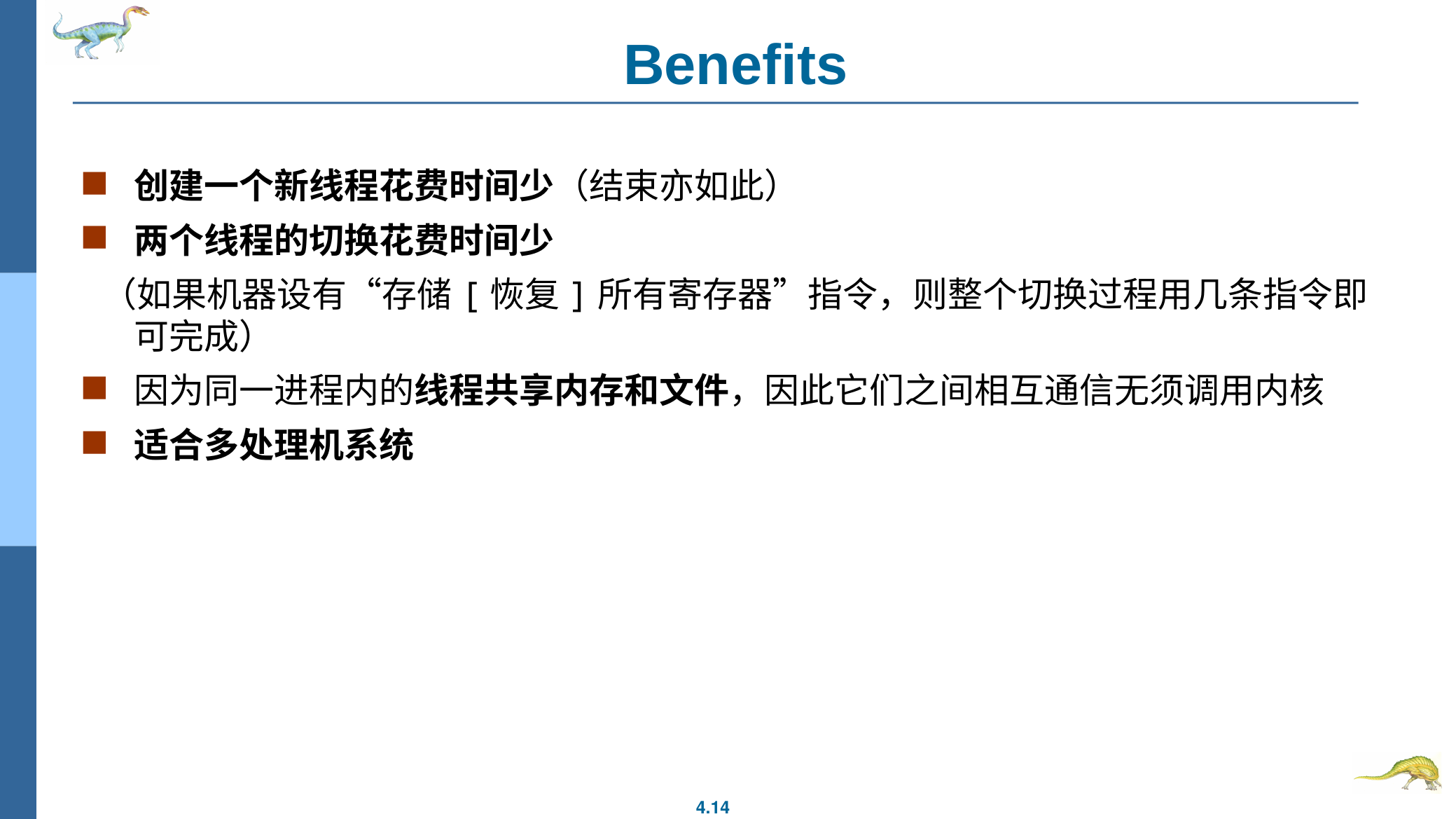

# Benefits
创建一个新线程花费时间少（结束亦如此）
两个线程的切换花费时间少
 （如果机器设有“存储[恢复]所有寄存器”指令，则整个切换过程用几条指令即可完成）
因为同一进程内的线程共享内存和文件，因此它们之间相互通信无须调用内核
适合多处理机系统